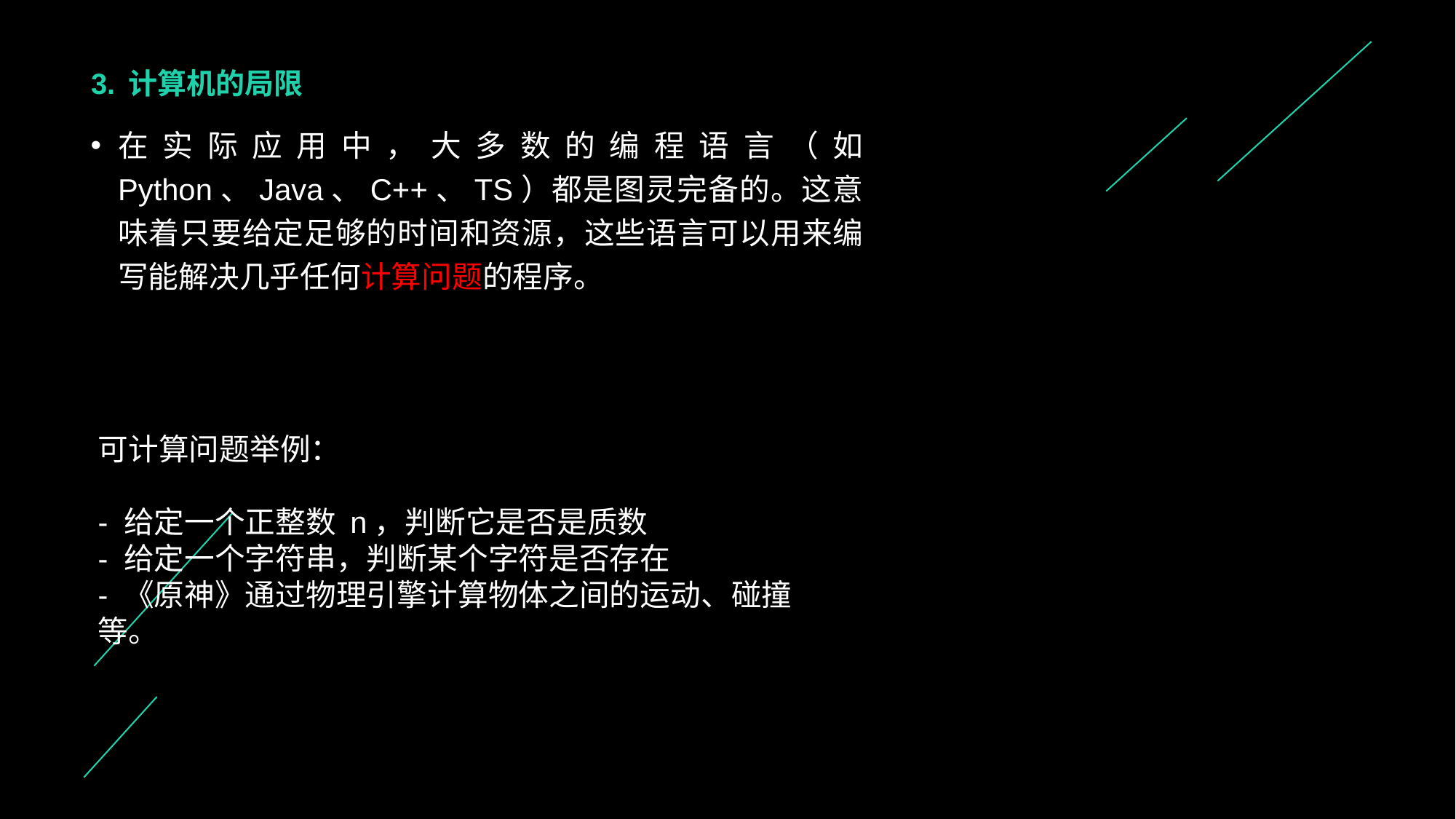

# 3. 计算机的局限
在实际应用中，大多数的编程语言（如 Python、Java、C++、TS）都是图灵完备的。这意味着只要给定足够的时间和资源，这些语言可以用来编写能解决几乎任何计算问题的程序。
可计算问题举例：

- 给定一个正整数 n，判断它是否是质数
- 给定一个字符串，判断某个字符是否存在
- 《原神》通过物理引擎计算物体之间的运动、碰撞等。